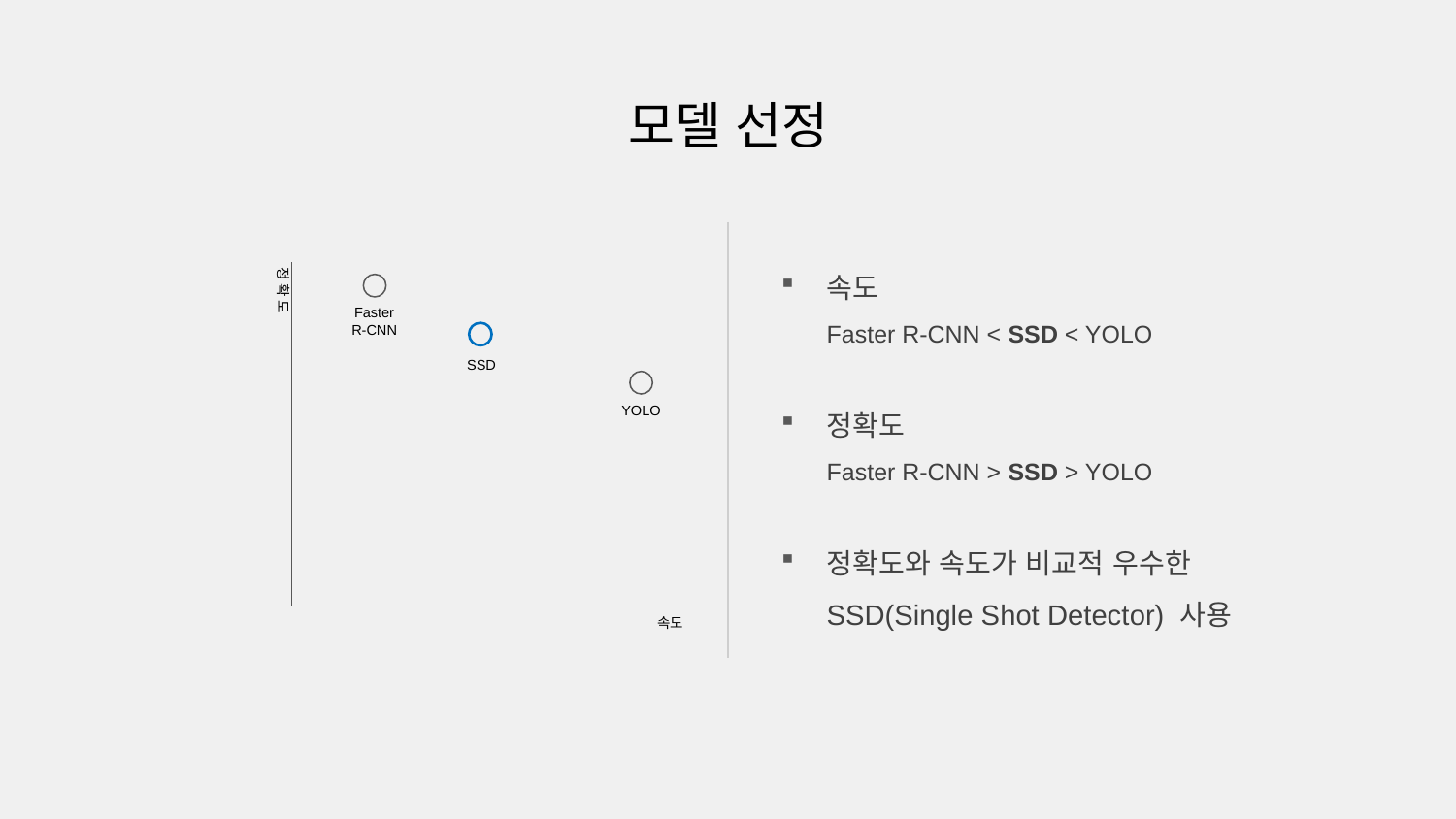

# 모델 선정
정 확 도

Faster
R-CNN

SSD

YOLO
속도
속도
Faster R-CNN < SSD < YOLO

정확도
Faster R-CNN > SSD > YOLO

정확도와 속도가 비교적 우수한
SSD(Single Shot Detector) 사용